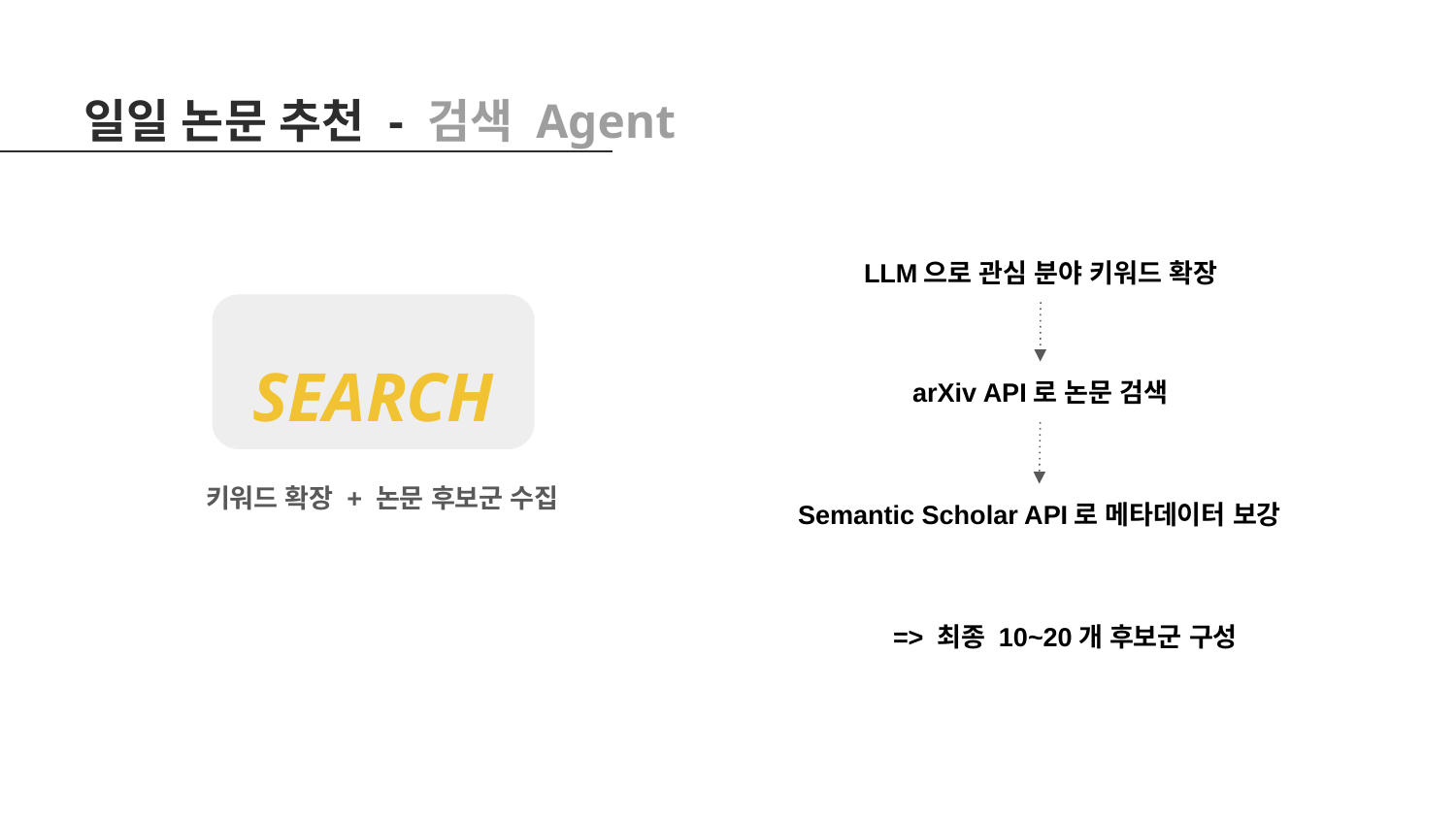

일일 논문 추천 - 검색 Agent
LLM으로 관심 분야 키워드 확장

SEARCH
키워드 확장 + 논문 후보군 수집
arXiv API로 논문 검색
Semantic Scholar API로 메타데이터 보강
=> 최종 10~20개 후보군 구성